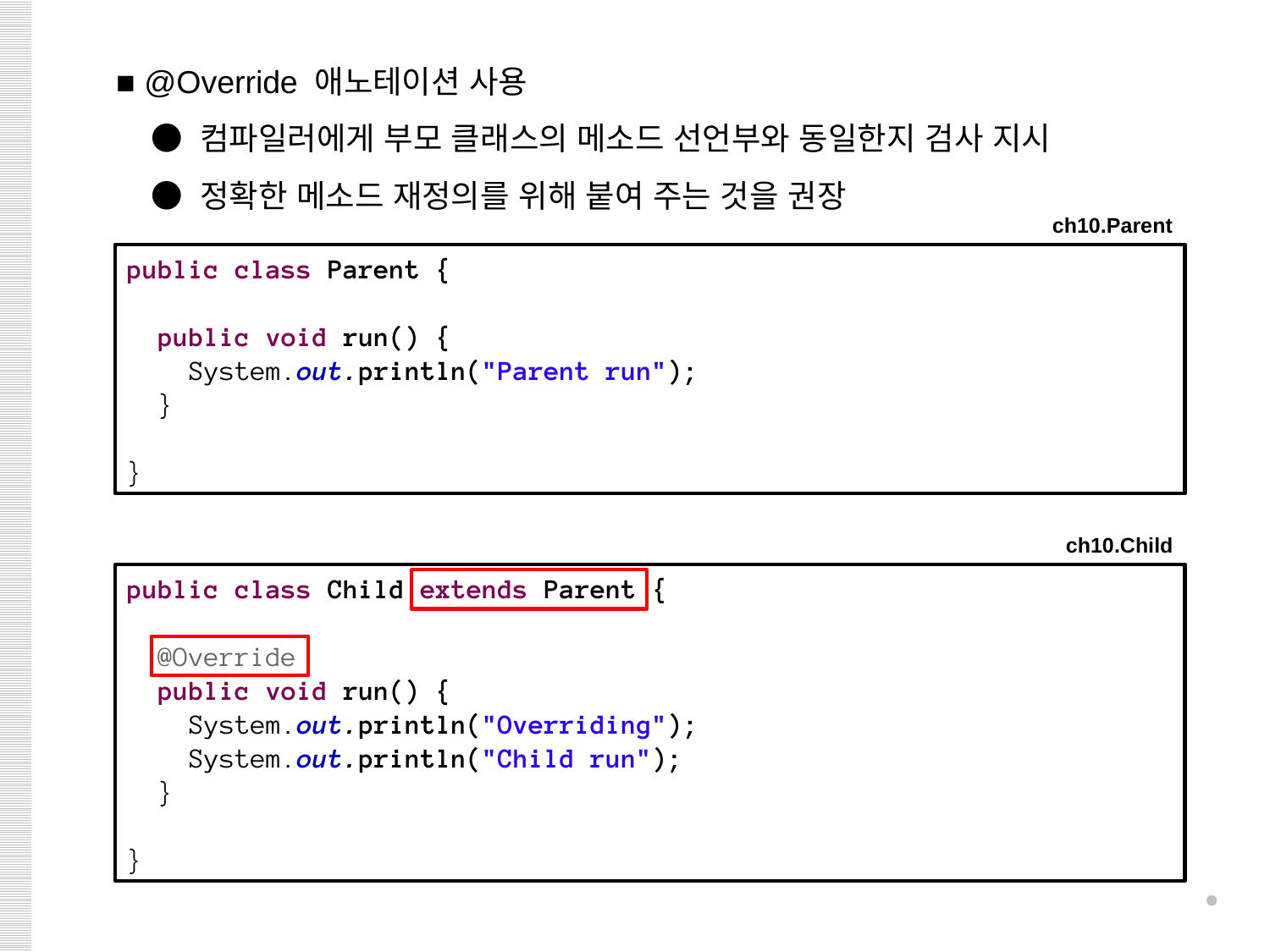

■ @Override 애노테이션 사용
    ● 컴파일러에게 부모 클래스의 메소드 선언부와 동일한지 검사 지시
    ● 정확한 메소드 재정의를 위해 붙여 주는 것을 권장
ch10.Parent
public class Parent {

  public void run() {
    System.out.println("Parent run");
  }

}
ch10.Child
public class Child extends Parent {

  @Override
  public void run() {
    System.out.println("Overriding");
    System.out.println("Child run");
  }

}